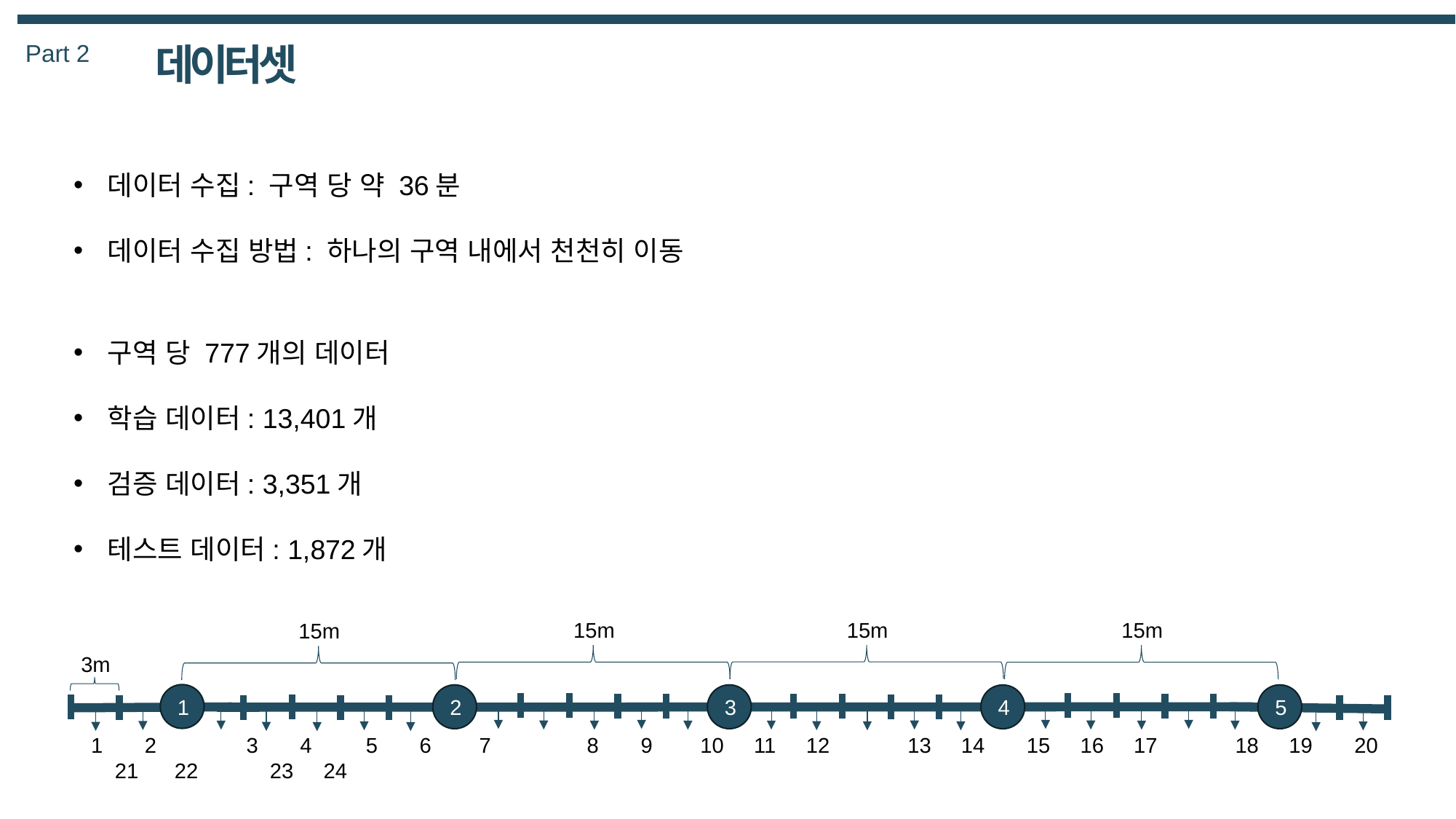

Part 2
데이터셋
데이터 수집: 구역 당 약 36분
데이터 수집 방법: 하나의 구역 내에서 천천히 이동

구역 당 777개의 데이터
학습 데이터: 13,401개
검증 데이터: 3,351개
테스트 데이터: 1,872개

15m
15m
15m
15m
3m

1
5
2
3
4
1       2               3       4         5       6        7                8       9        10     11     12             13     14       15     16     17             18     19       20     21      22            23     24